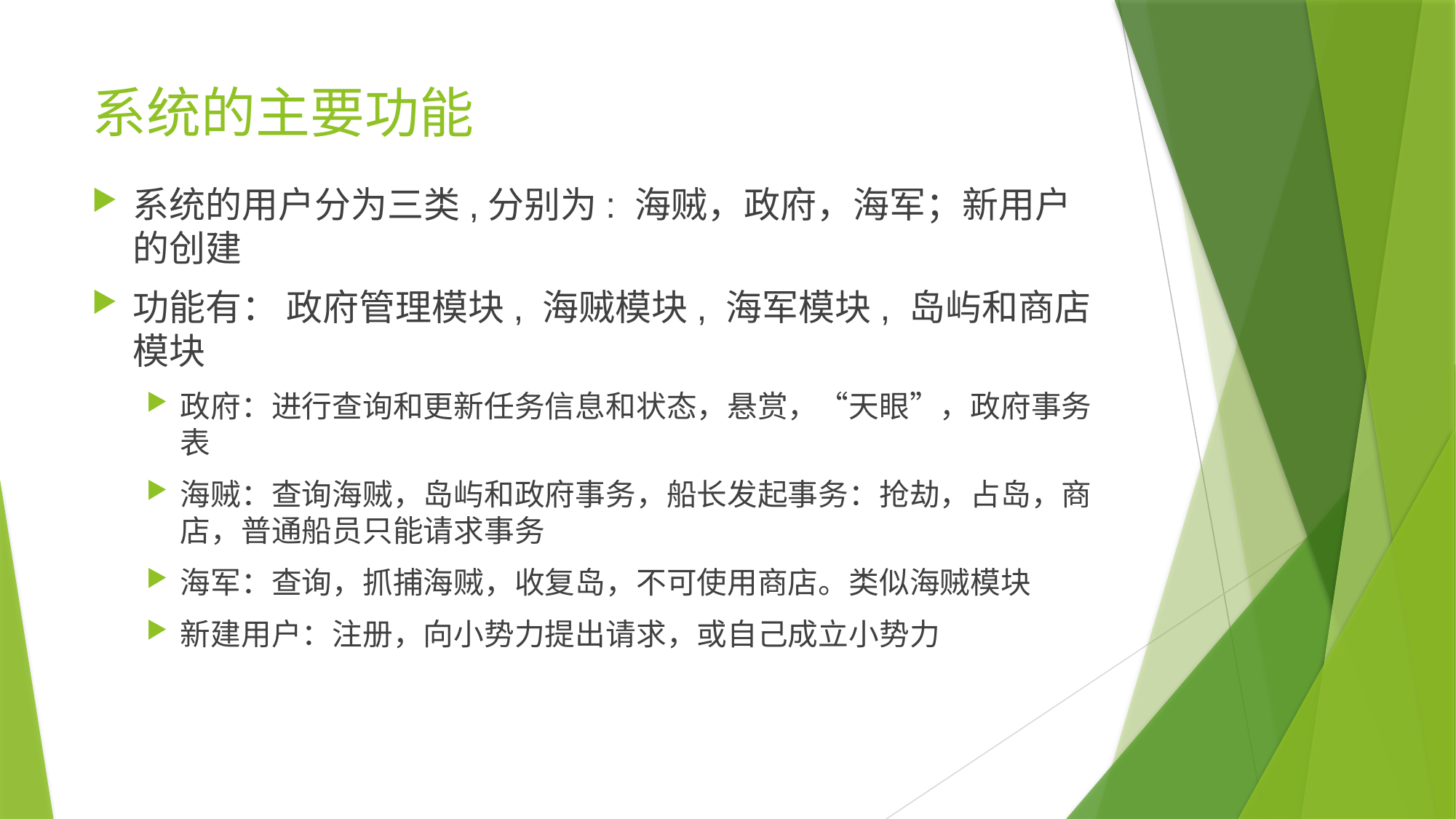

# 系统的主要功能
系统的用户分为三类,分别为: 海贼，政府，海军；新用户的创建
功能有： 政府管理模块, 海贼模块, 海军模块, 岛屿和商店模块
政府：进行查询和更新任务信息和状态，悬赏，“天眼”，政府事务表
海贼：查询海贼，岛屿和政府事务，船长发起事务：抢劫，占岛，商店，普通船员只能请求事务
海军：查询，抓捕海贼，收复岛，不可使用商店。类似海贼模块
新建用户：注册，向小势力提出请求，或自己成立小势力